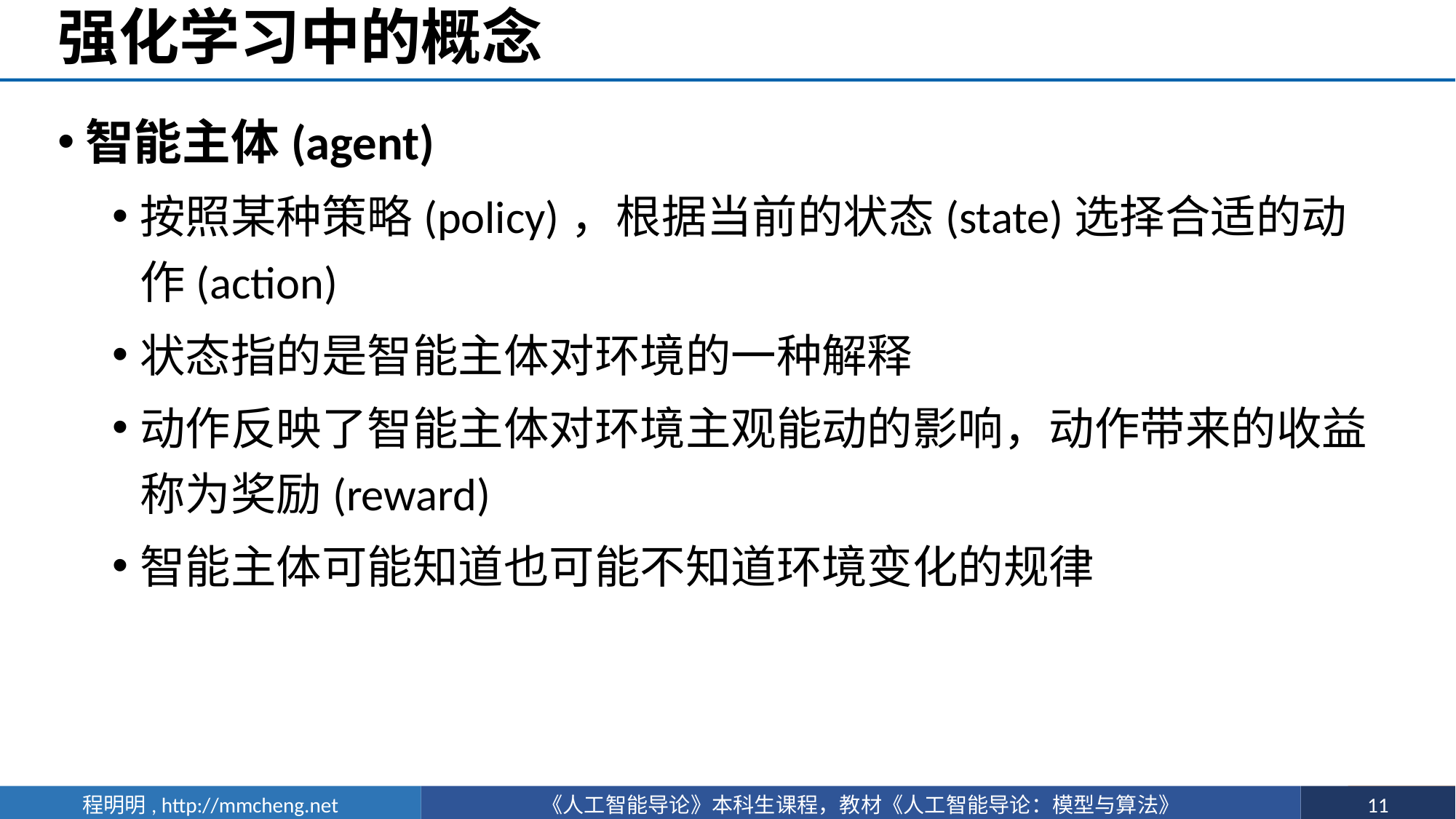

# 强化学习中的概念
智能主体(agent)
按照某种策略(policy)，根据当前的状态(state)选择合适的动作(action)
状态指的是智能主体对环境的一种解释
动作反映了智能主体对环境主观能动的影响，动作带来的收益称为奖励(reward)
智能主体可能知道也可能不知道环境变化的规律